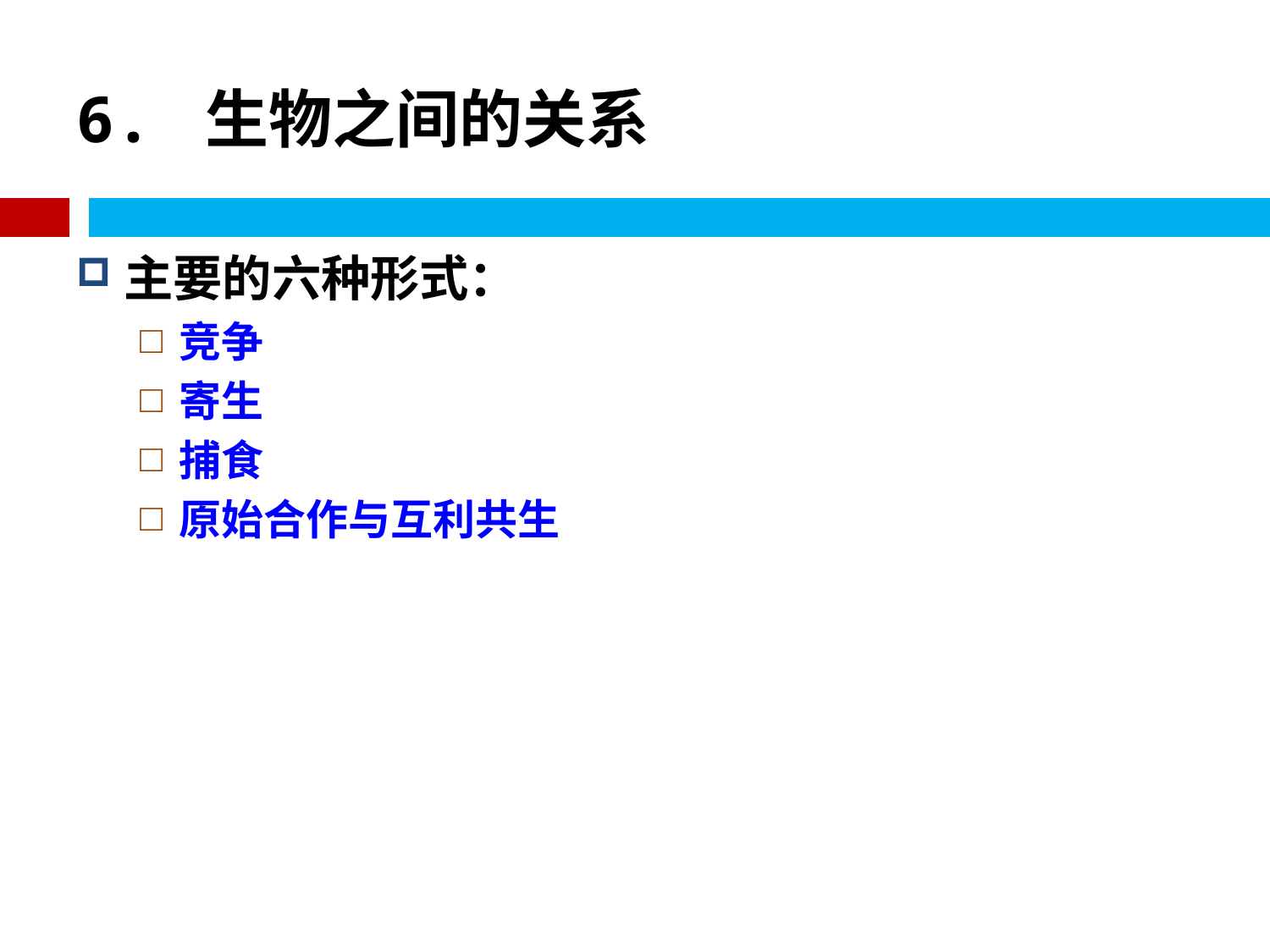

# 6. 生物之间的关系
主要的六种形式：
竞争
寄生
捕食
原始合作与互利共生